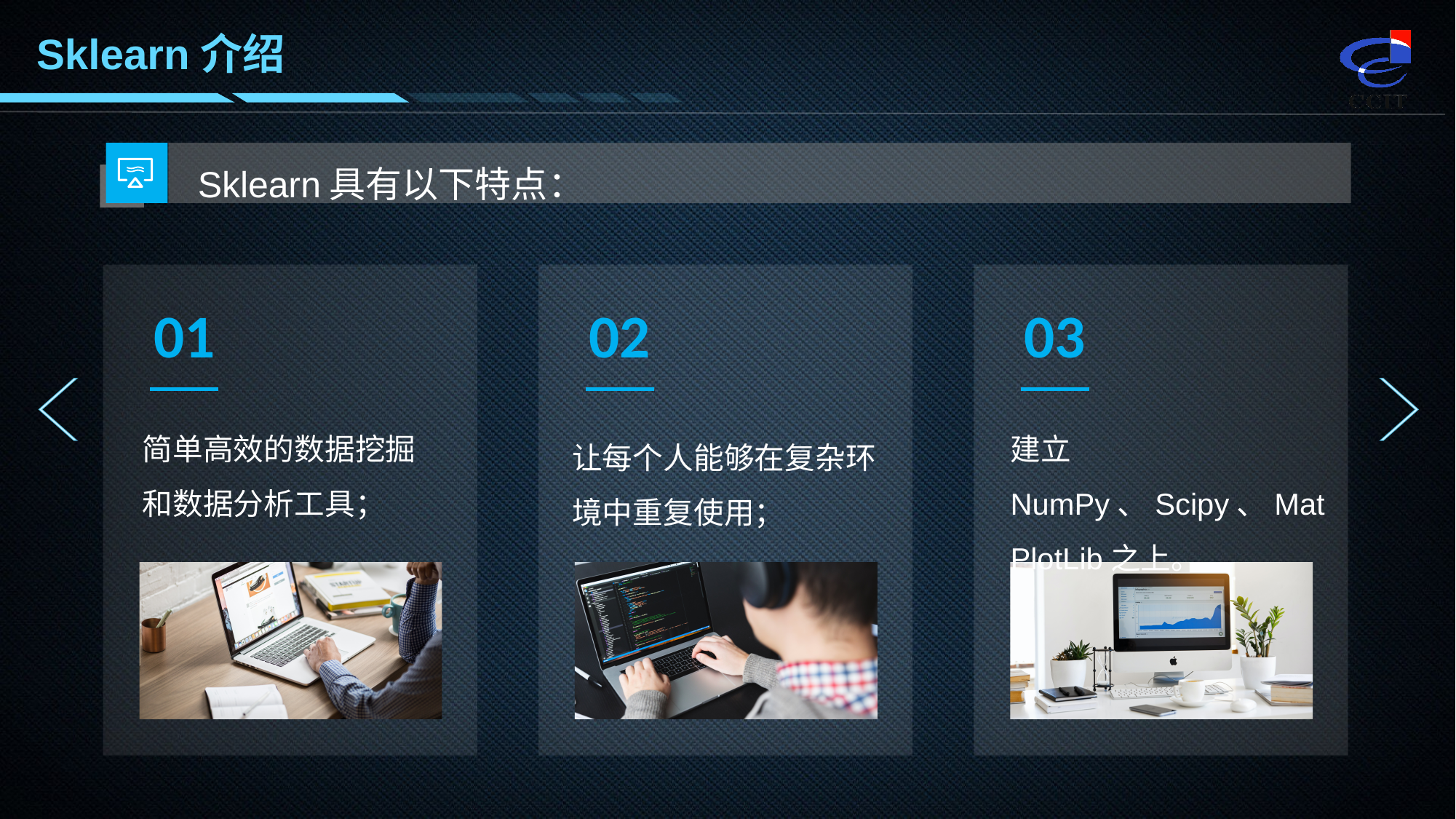

Sklearn介绍
Sklearn具有以下特点：

01

简单高效的数据挖掘和数据分析工具；

02

让每个人能够在复杂环境中重复使用；

03

建立NumPy、Scipy、MatPlotLib之上。